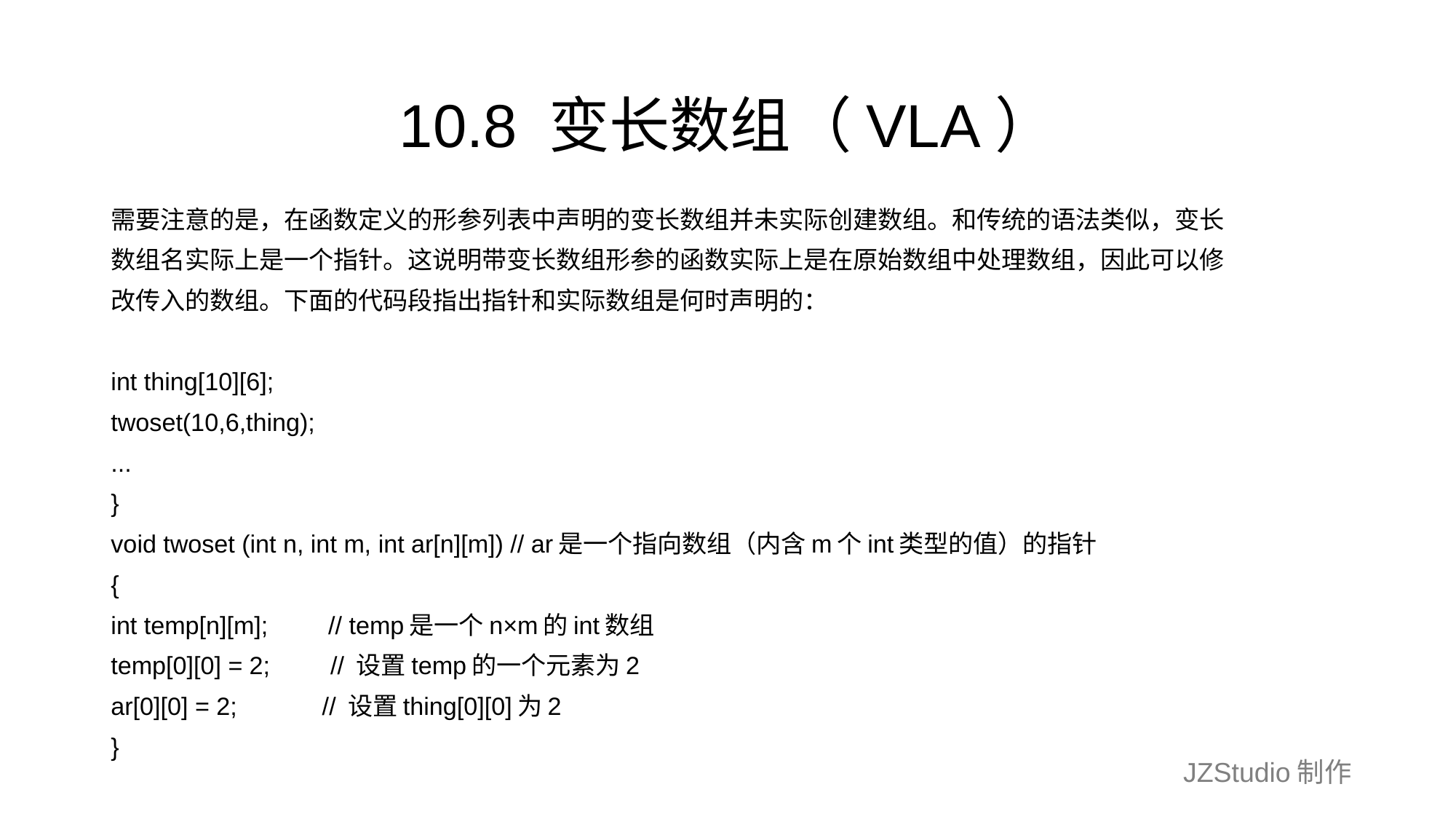

# 10.8 变长数组（VLA）
需要注意的是，在函数定义的形参列表中声明的变长数组并未实际创建数组。和传统的语法类似，变长
数组名实际上是一个指针。这说明带变长数组形参的函数实际上是在原始数组中处理数组，因此可以修
改传入的数组。下面的代码段指出指针和实际数组是何时声明的：

int thing[10][6];
twoset(10,6,thing);
...
}
void twoset (int n, int m, int ar[n][m]) // ar是一个指向数组（内含m个int类型的值）的指针
{
int temp[n][m];　　// temp是一个n×m的int数组
temp[0][0] = 2;　　// 设置temp的一个元素为2
ar[0][0] = 2;　　　// 设置thing[0][0]为2
}